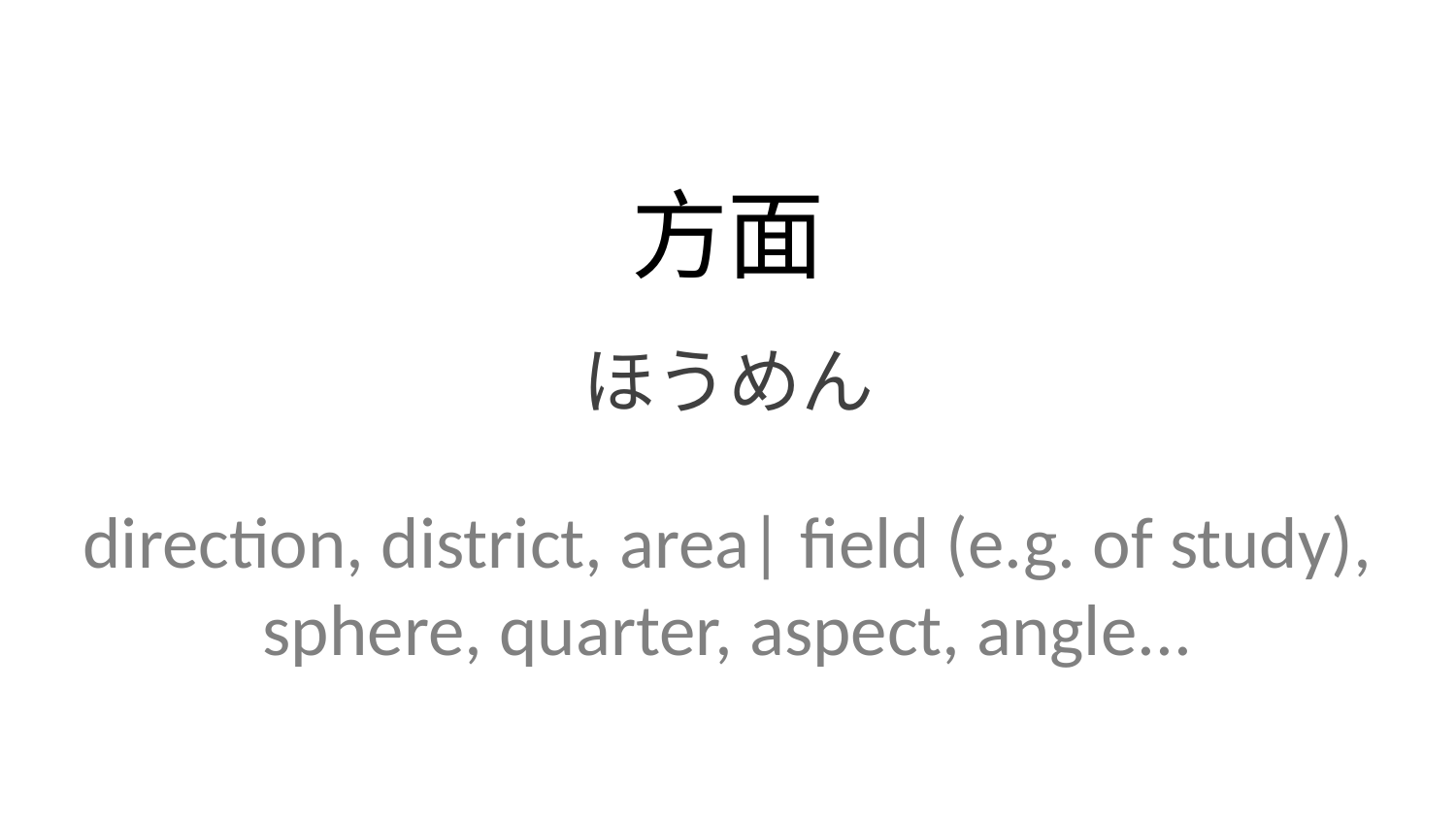

方面

ほうめん
direction, district, area| field (e.g. of study), sphere, quarter, aspect, angle...